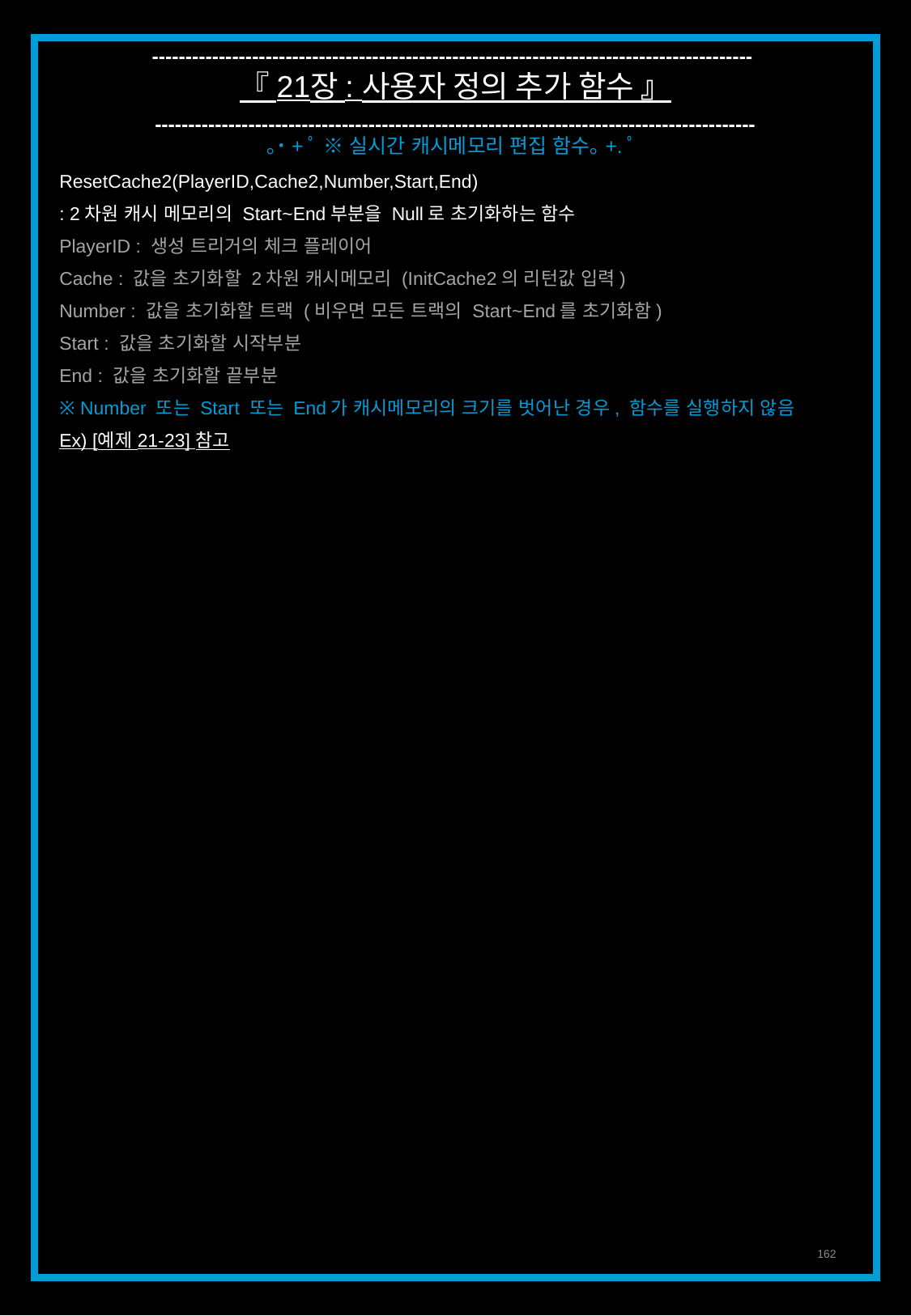

------------------------------------------------------------------------------------------
『 21장 : 사용자 정의 추가 함수 』
------------------------------------------------------------------------------------------

｡˙+ﾟ ※ 실시간 캐시메모리 편집 함수｡+.ﾟ
ResetCache2(PlayerID,Cache2,Number,Start,End)
: 2차원 캐시 메모리의 Start~End부분을 Null로 초기화하는 함수
PlayerID : 생성 트리거의 체크 플레이어
Cache : 값을 초기화할 2차원 캐시메모리 (InitCache2의 리턴값 입력)
Number : 값을 초기화할 트랙 (비우면 모든 트랙의 Start~End를 초기화함)
Start : 값을 초기화할 시작부분
End : 값을 초기화할 끝부분
※ Number 또는 Start 또는 End가 캐시메모리의 크기를 벗어난 경우, 함수를 실행하지 않음
Ex) [예제 21-23] 참고
162